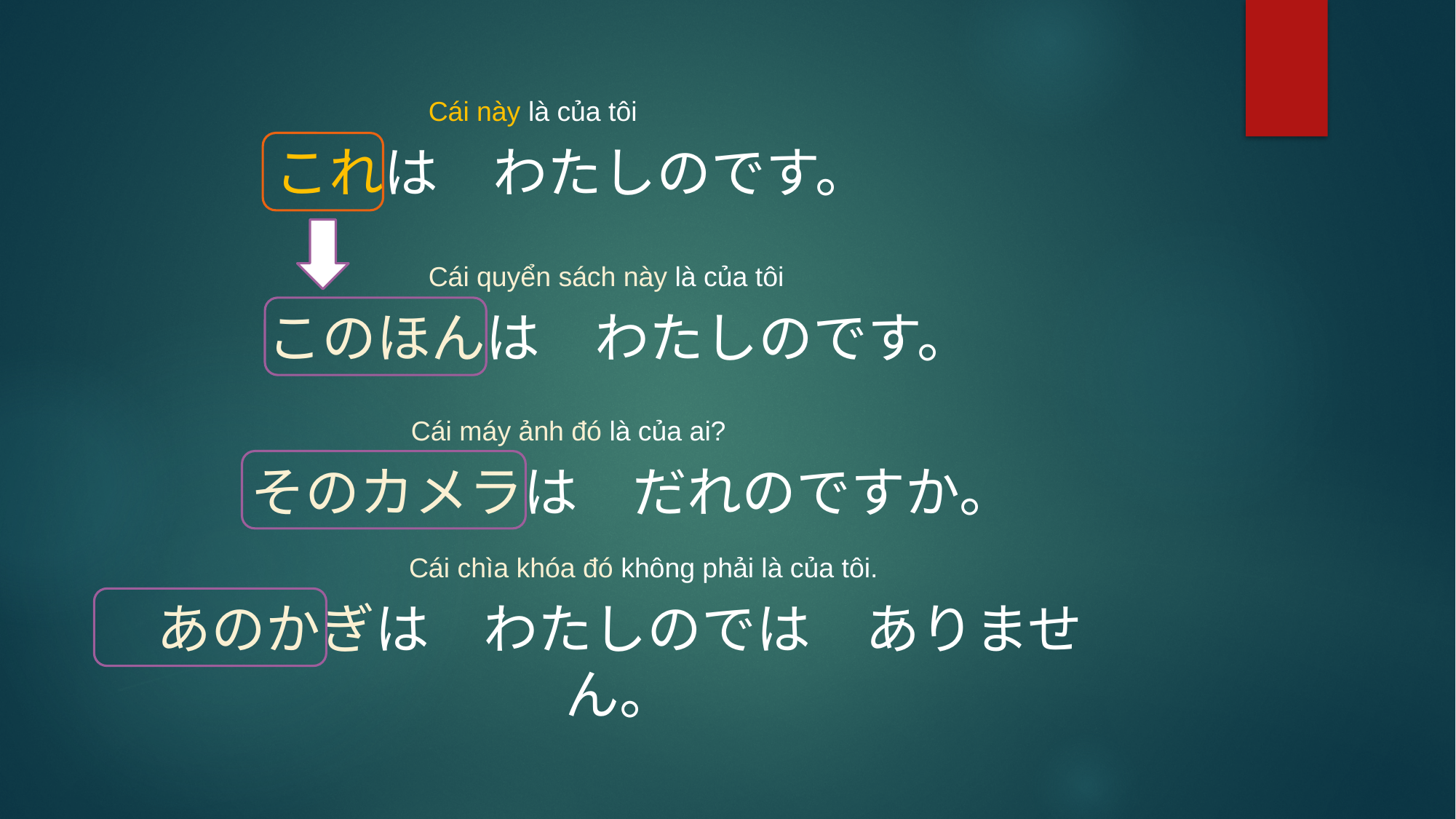

Cái này là của tôi
これは　わたしのです。

Cái quyển sách này là của tôi

このほんは　わたしのです。
Cái máy ảnh đó là của ai?

そのカメラは　だれのですか。
Cái chìa khóa đó không phải là của tôi.

あのかぎは　わたしのでは　ありません。